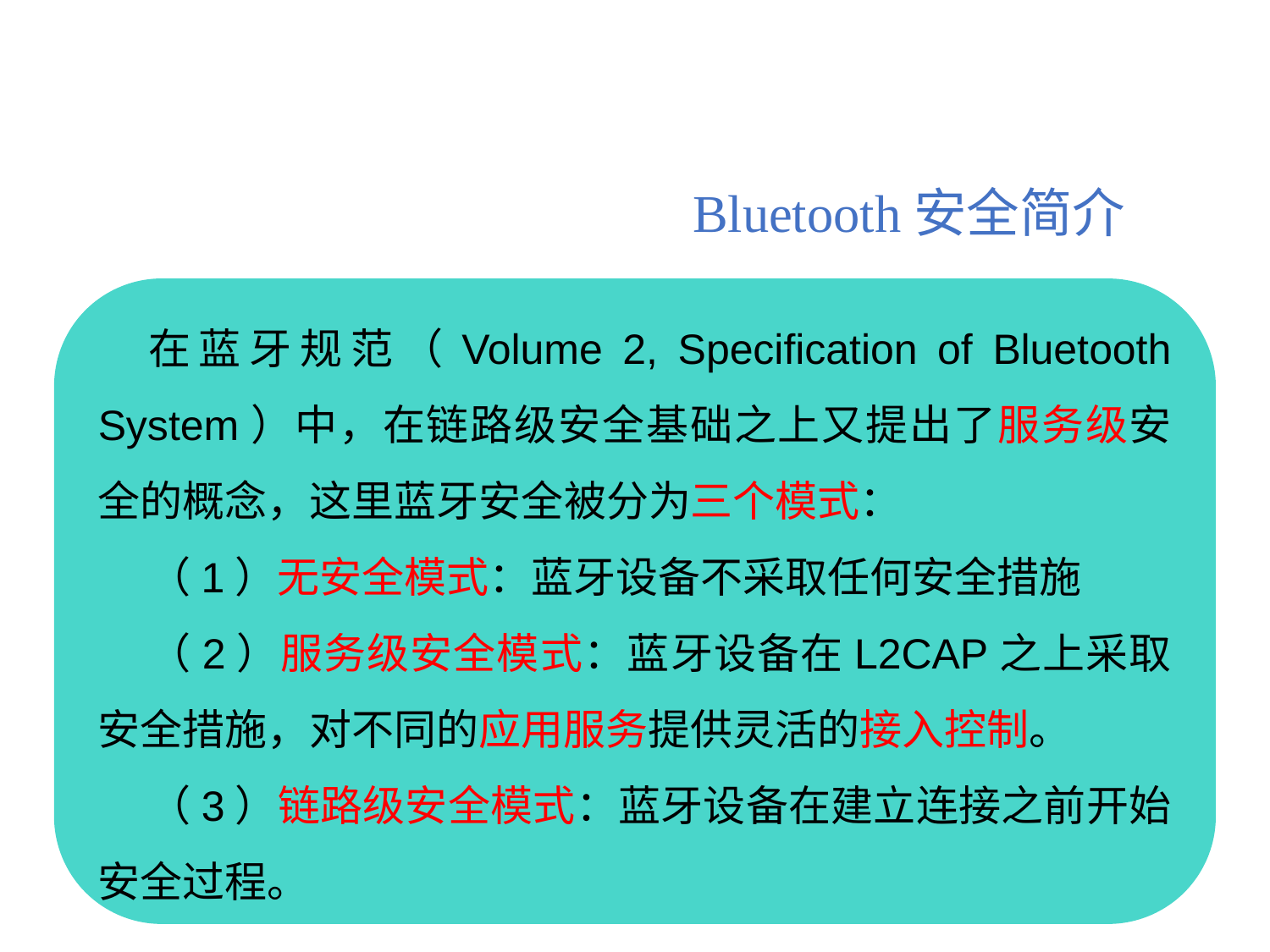

Bluetooth安全简介
在蓝牙规范（Volume 2, Specification of Bluetooth System）中，在链路级安全基础之上又提出了服务级安全的概念，这里蓝牙安全被分为三个模式：
（1）无安全模式：蓝牙设备不采取任何安全措施
（2）服务级安全模式：蓝牙设备在L2CAP之上采取安全措施，对不同的应用服务提供灵活的接入控制。
（3）链路级安全模式：蓝牙设备在建立连接之前开始安全过程。